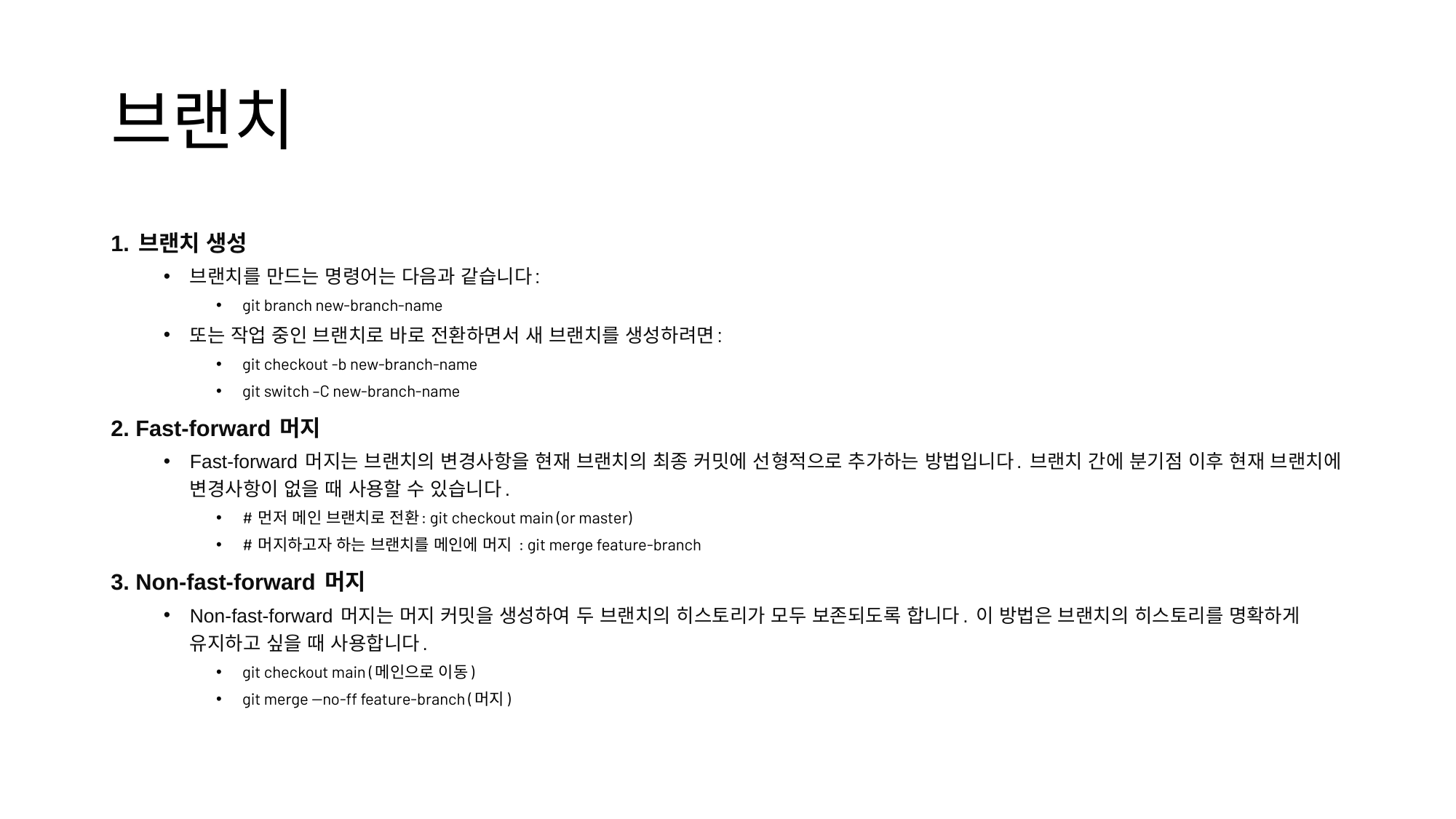

# 브랜치
1. 브랜치 생성
브랜치를 만드는 명령어는 다음과 같습니다:
git branch new-branch-name
또는 작업 중인 브랜치로 바로 전환하면서 새 브랜치를 생성하려면:
git checkout -b new-branch-name
git switch –C new-branch-name
2. Fast-forward 머지
Fast-forward 머지는 브랜치의 변경사항을 현재 브랜치의 최종 커밋에 선형적으로 추가하는 방법입니다. 브랜치 간에 분기점 이후 현재 브랜치에 변경사항이 없을 때 사용할 수 있습니다.
# 먼저 메인 브랜치로 전환: git checkout main (or master)
# 머지하고자 하는 브랜치를 메인에 머지 : git merge feature-branch
3. Non-fast-forward 머지
Non-fast-forward 머지는 머지 커밋을 생성하여 두 브랜치의 히스토리가 모두 보존되도록 합니다. 이 방법은 브랜치의 히스토리를 명확하게 유지하고 싶을 때 사용합니다.
git checkout main (메인으로 이동)
git merge --no-ff feature-branch (머지)